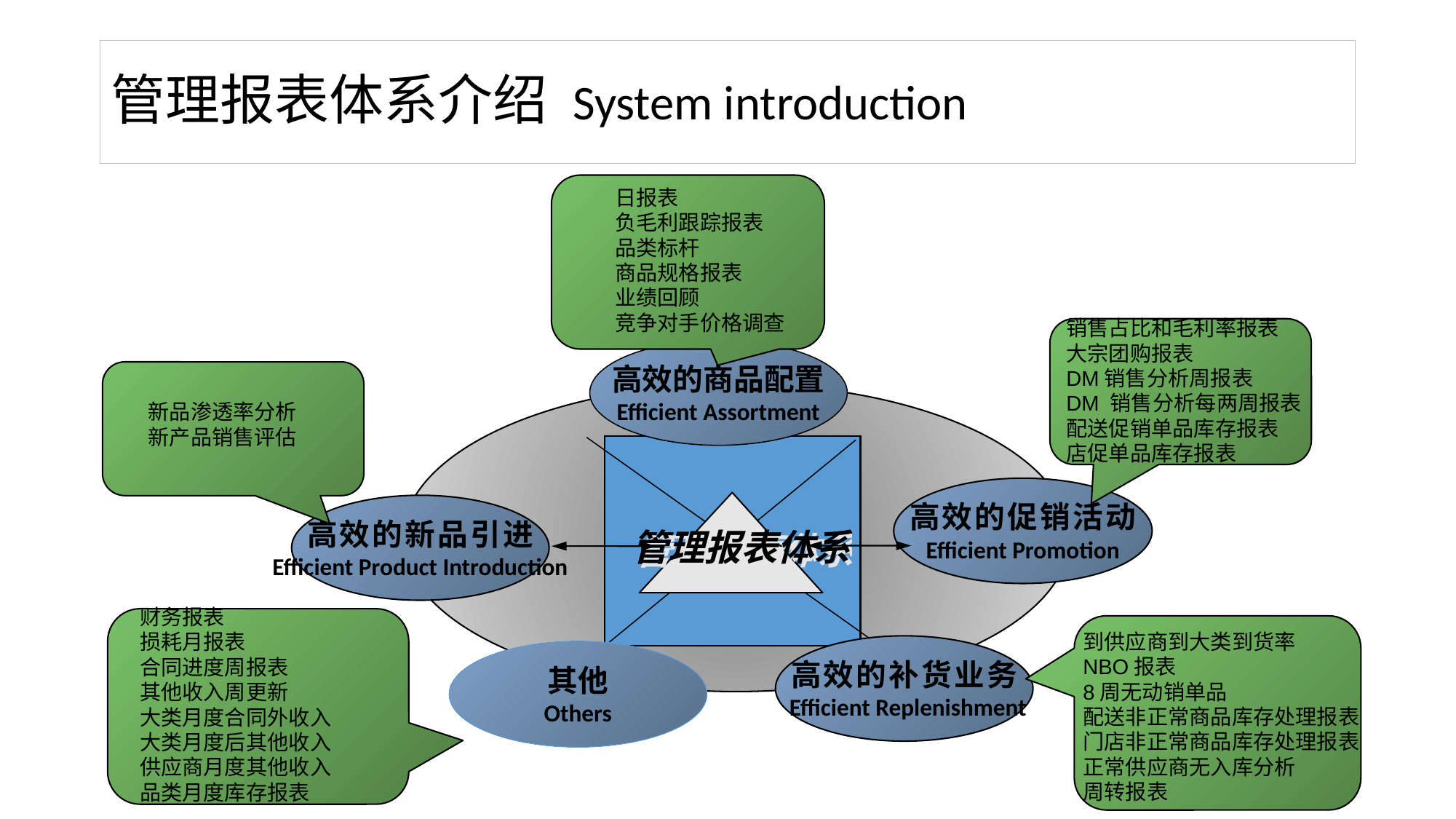

# 管理报表体系介绍 System introduction

日报表
负毛利跟踪报表
品类标杆
商品规格报表
业绩回顾
竞争对手价格调查
销售占比和毛利率报表
大宗团购报表
DM销售分析周报表
DM 销售分析每两周报表
配送促销单品库存报表
店促单品库存报表

高效的商品配置
Efficient Assortment

新品渗透率分析
新产品销售评估

高效的促销活动
Efficient Promotion

高效的新品引进
Efficient Product Introduction
管理报表体系

财务报表
损耗月报表
合同进度周报表
其他收入周更新
大类月度合同外收入
大类月度后其他收入
供应商月度其他收入
品类月度库存报表

到供应商到大类到货率
NBO报表
8周无动销单品
配送非正常商品库存处理报表
门店非正常商品库存处理报表
正常供应商无入库分析
周转报表
高效的补货业务
 Efficient Replenishment
其他
Others